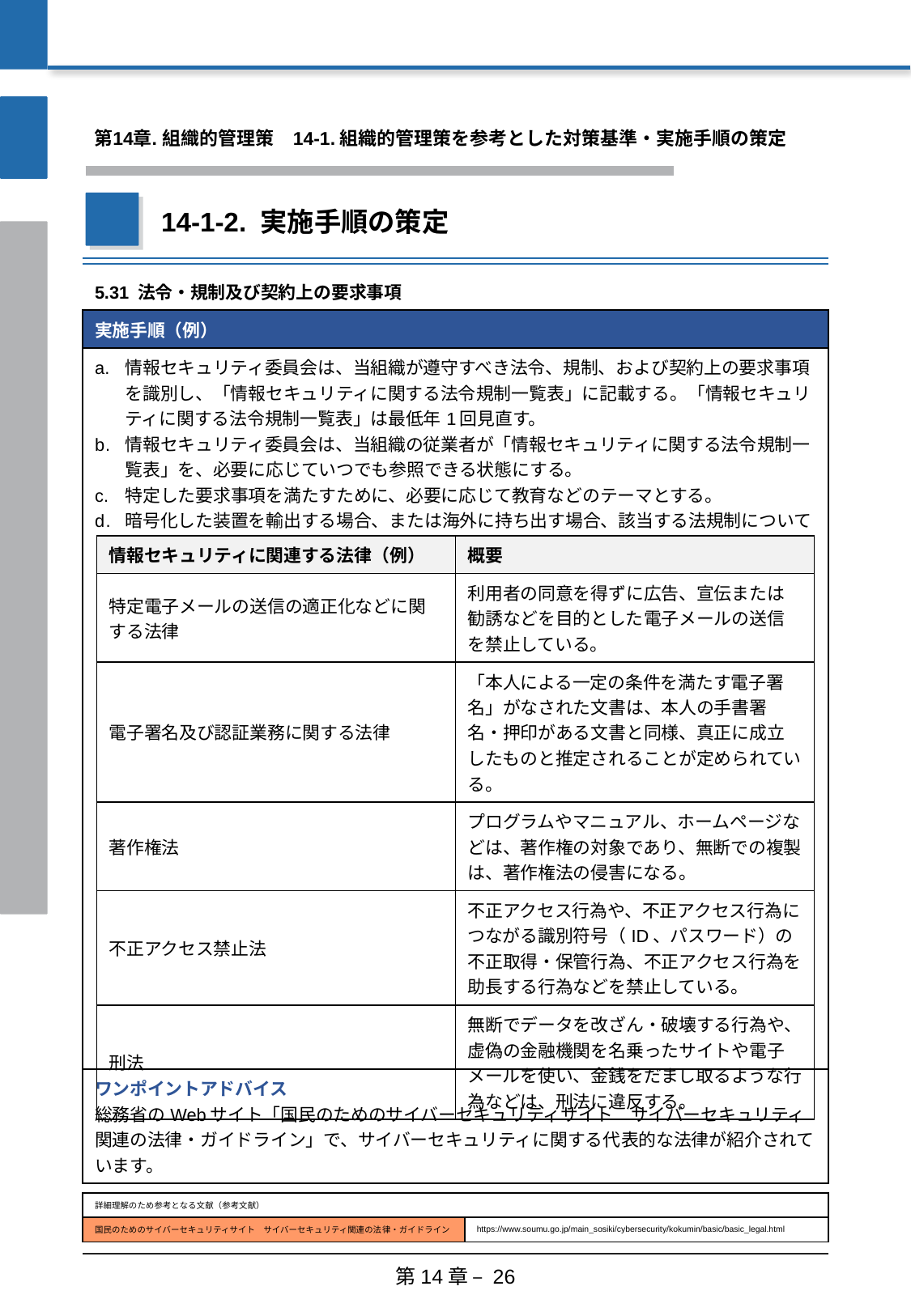

第14章. 組織的管理策
　14-1. 組織的管理策を参考とした対策基準・実施手順の策定
14-1-2. 実施手順の策定
| 5.31 法令・規制及び契約上の要求事項 |
| --- |
| 実施手順（例） |
| 情報セキュリティ委員会は、当組織が遵守すべき法令、規制、および契約上の要求事項を識別し、「情報セキュリティに関する法令規制一覧表」に記載する。「情報セキュリティに関する法令規制一覧表」は最低年1回見直す。 情報セキュリティ委員会は、当組織の従業者が「情報セキュリティに関する法令規制一覧表」を、必要に応じていつでも参照できる状態にする。 特定した要求事項を満たすために、必要に応じて教育などのテーマとする。 暗号化した装置を輸出する場合、または海外に持ち出す場合、該当する法規制について調査を行い、必要であれば対応を行う。 |
| ワンポイントアドバイス 総務省のWebサイト「国民のためのサイバーセキュリティサイト　サイバーセキュリティ関連の法律・ガイドライン」で、サイバーセキュリティに関する代表的な法律が紹介されています。 |
| 情報セキュリティに関連する法律（例） | 概要 |
| --- | --- |
| 特定電子メールの送信の適正化などに関する法律 | 利用者の同意を得ずに広告、宣伝または勧誘などを目的とした電子メールの送信を禁止している。 |
| 電子署名及び認証業務に関する法律 | 「本人による一定の条件を満たす電子署名」がなされた文書は、本人の手書署名・押印がある文書と同様、真正に成立したものと推定されることが定められている。 |
| 著作権法 | プログラムやマニュアル、ホームページなどは、著作権の対象であり、無断での複製は、著作権法の侵害になる。 |
| 不正アクセス禁止法 | 不正アクセス行為や、不正アクセス行為につながる識別符号（ID、パスワード）の不正取得・保管行為、不正アクセス行為を助長する行為などを禁止している。 |
| 刑法 | 無断でデータを改ざん・破壊する行為や、虚偽の金融機関を名乗ったサイトや電子メールを使い、金銭をだまし取るような行為などは、刑法に違反する。 |
| 詳細理解のため参考となる文献（参考文献） |  |
| --- | --- |
| 国民のためのサイバーセキュリティサイト　サイバーセキュリティ関連の法律・ガイドライン | https://www.soumu.go.jp/main\_sosiki/cybersecurity/kokumin/basic/basic\_legal.html |
第14章 – 26